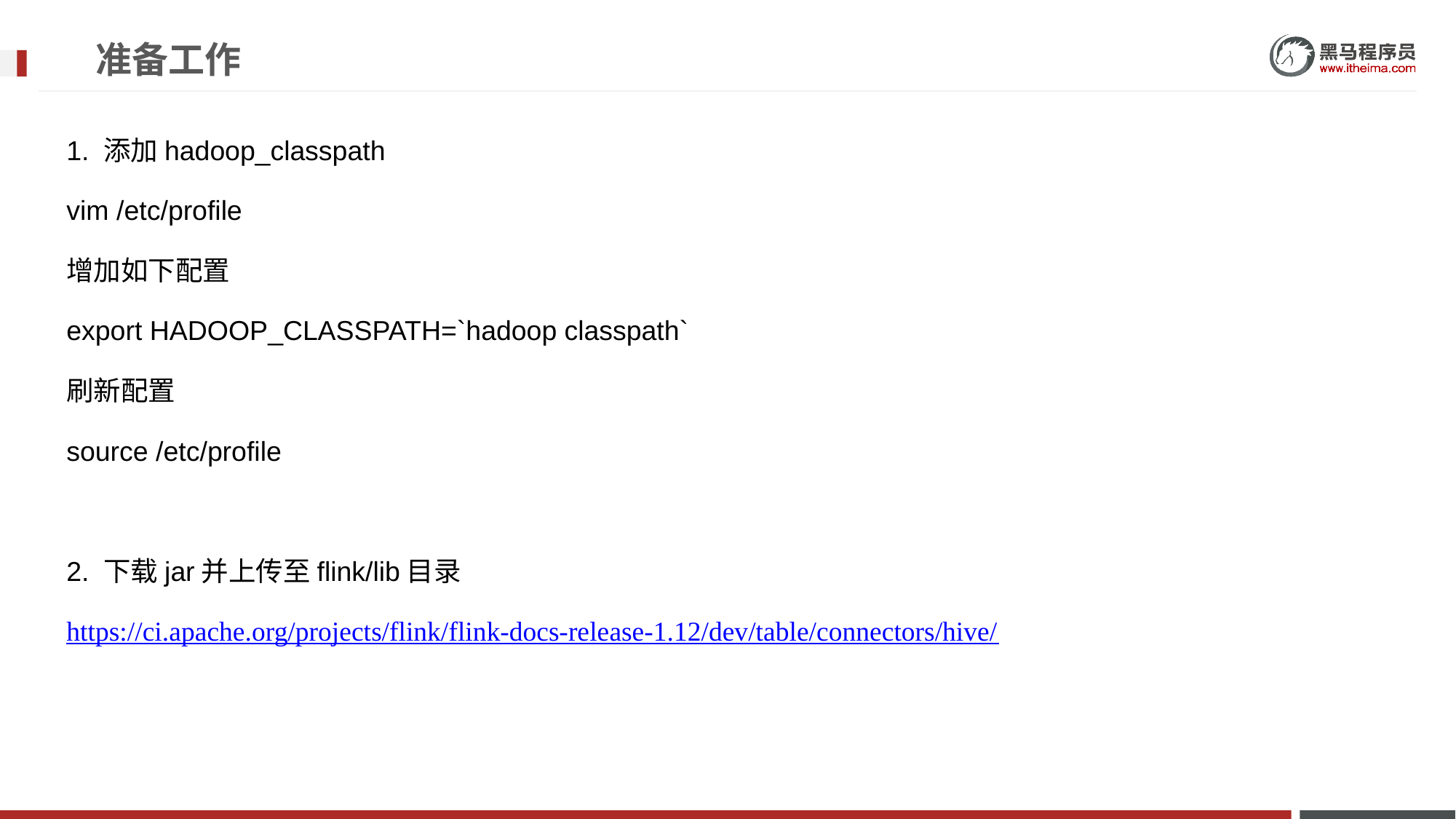

# 准备工作
1. 添加hadoop_classpath
vim /etc/profile
增加如下配置
export HADOOP_CLASSPATH=`hadoop classpath`
刷新配置
source /etc/profile

2. 下载jar并上传至flink/lib目录
https://ci.apache.org/projects/flink/flink-docs-release-1.12/dev/table/connectors/hive/